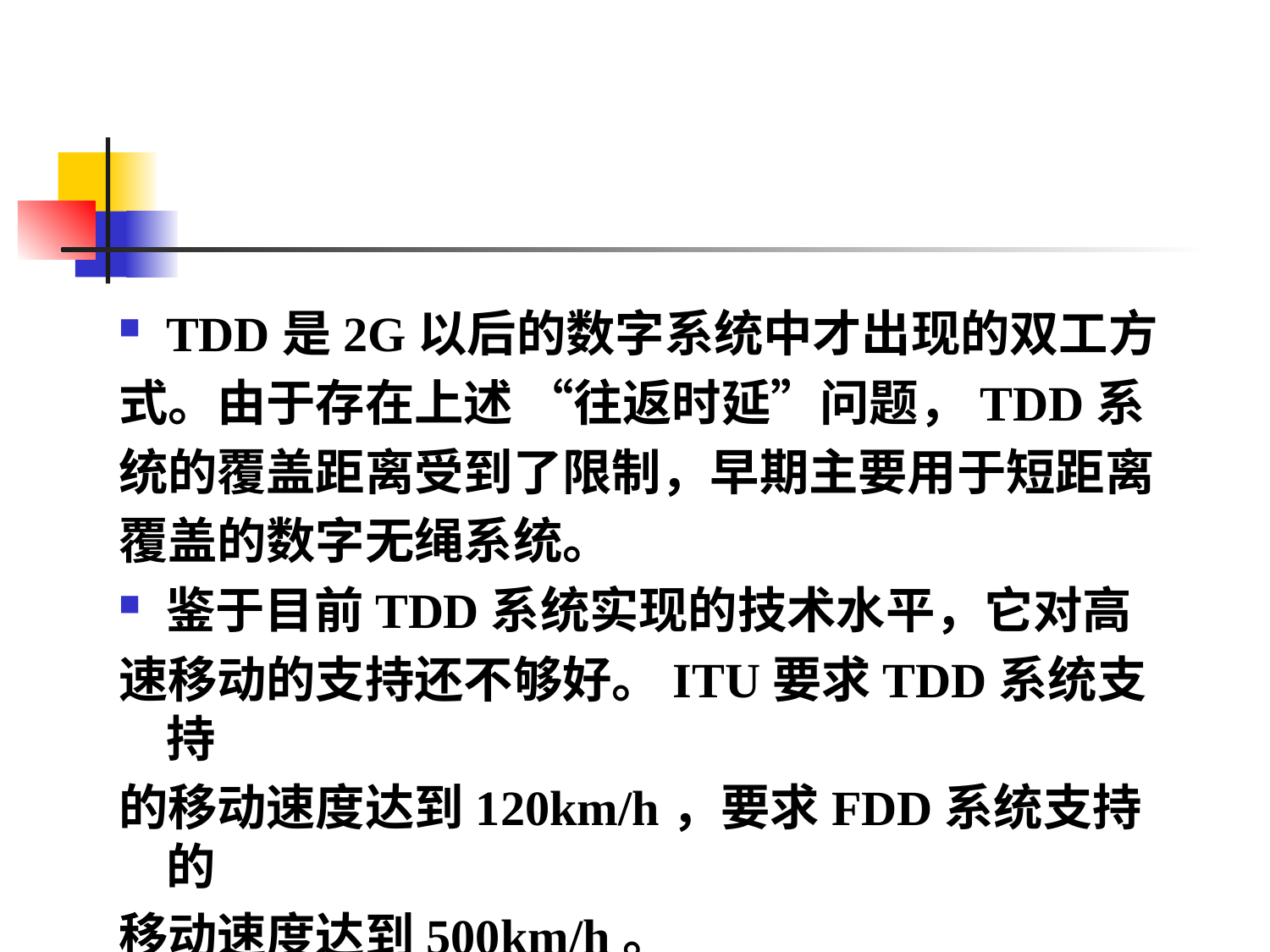

#
TDD是2G以后的数字系统中才出现的双工方
式。由于存在上述 “往返时延”问题，TDD系
统的覆盖距离受到了限制，早期主要用于短距离
覆盖的数字无绳系统。
鉴于目前TDD系统实现的技术水平，它对高
速移动的支持还不够好。ITU要求TDD系统支持
的移动速度达到120km/h，要求FDD系统支持的
移动速度达到500km/h。